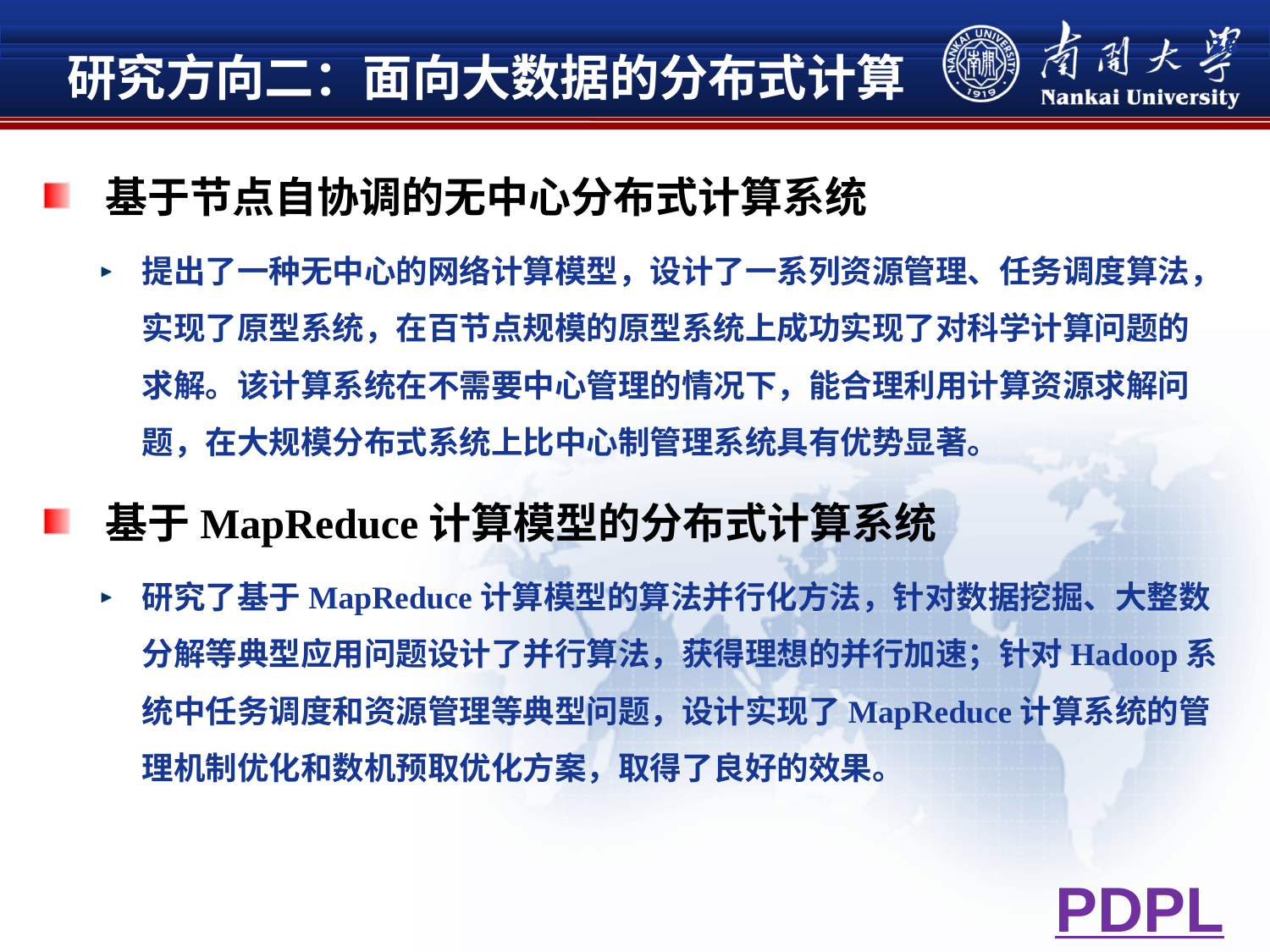

研究方向二：面向大数据的分布式计算
36
基于节点自协调的无中心分布式计算系统
提出了一种无中心的网络计算模型，设计了一系列资源管理、任务调度算法，实现了原型系统，在百节点规模的原型系统上成功实现了对科学计算问题的求解。该计算系统在不需要中心管理的情况下，能合理利用计算资源求解问题，在大规模分布式系统上比中心制管理系统具有优势显著。
基于MapReduce计算模型的分布式计算系统
研究了基于MapReduce计算模型的算法并行化方法，针对数据挖掘、大整数分解等典型应用问题设计了并行算法，获得理想的并行加速；针对Hadoop系统中任务调度和资源管理等典型问题，设计实现了MapReduce计算系统的管理机制优化和数机预取优化方案，取得了良好的效果。
PDPL